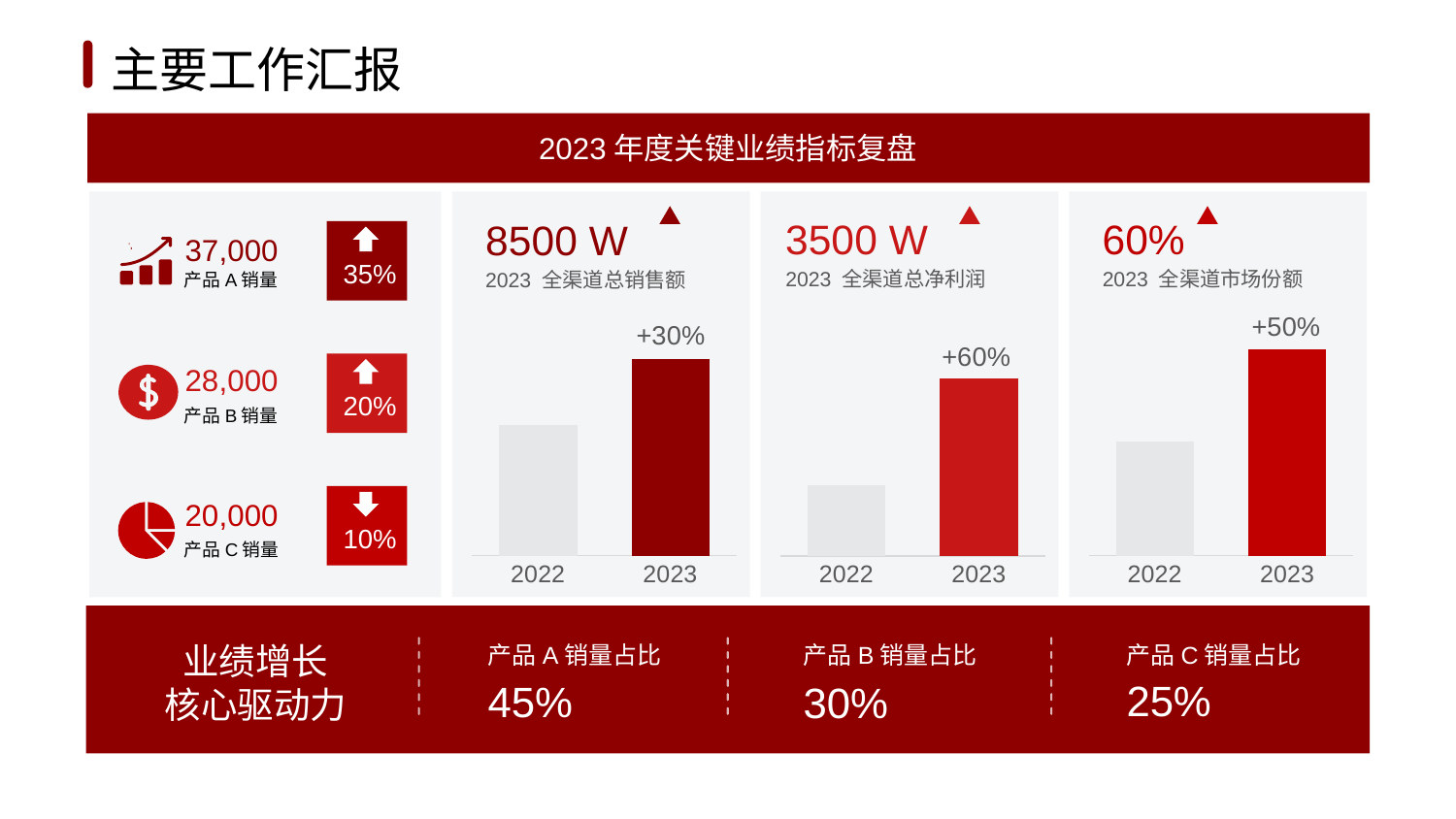

1
2
3
4
5
6
主要工作汇报

2023年度关键业绩指标复盘

3500 W
60%
8500 W

35%
37,000

2023 全渠道总净利润
2023 全渠道市场份额
2023 全渠道总销售额
产品A销量
+50%
+30%

### Chart

| Category | Sales |
|---|---|
| 2022 | 4.0 |
| 2023 | 6.0 |

### Chart

| Category | Sales |
|---|---|
| 2022 | 2.5 |
| 2023 | 4.5 |
+60%

### Chart

| Category | Sales |
|---|---|
| 2022 | 2.0 |
| 2023 | 5.0 |

20%
28,000

产品B销量

10%
20,000

产品C销量

业绩增长
核心驱动力
产品A销量占比
产品B销量占比
产品C销量占比
25%
45%
30%